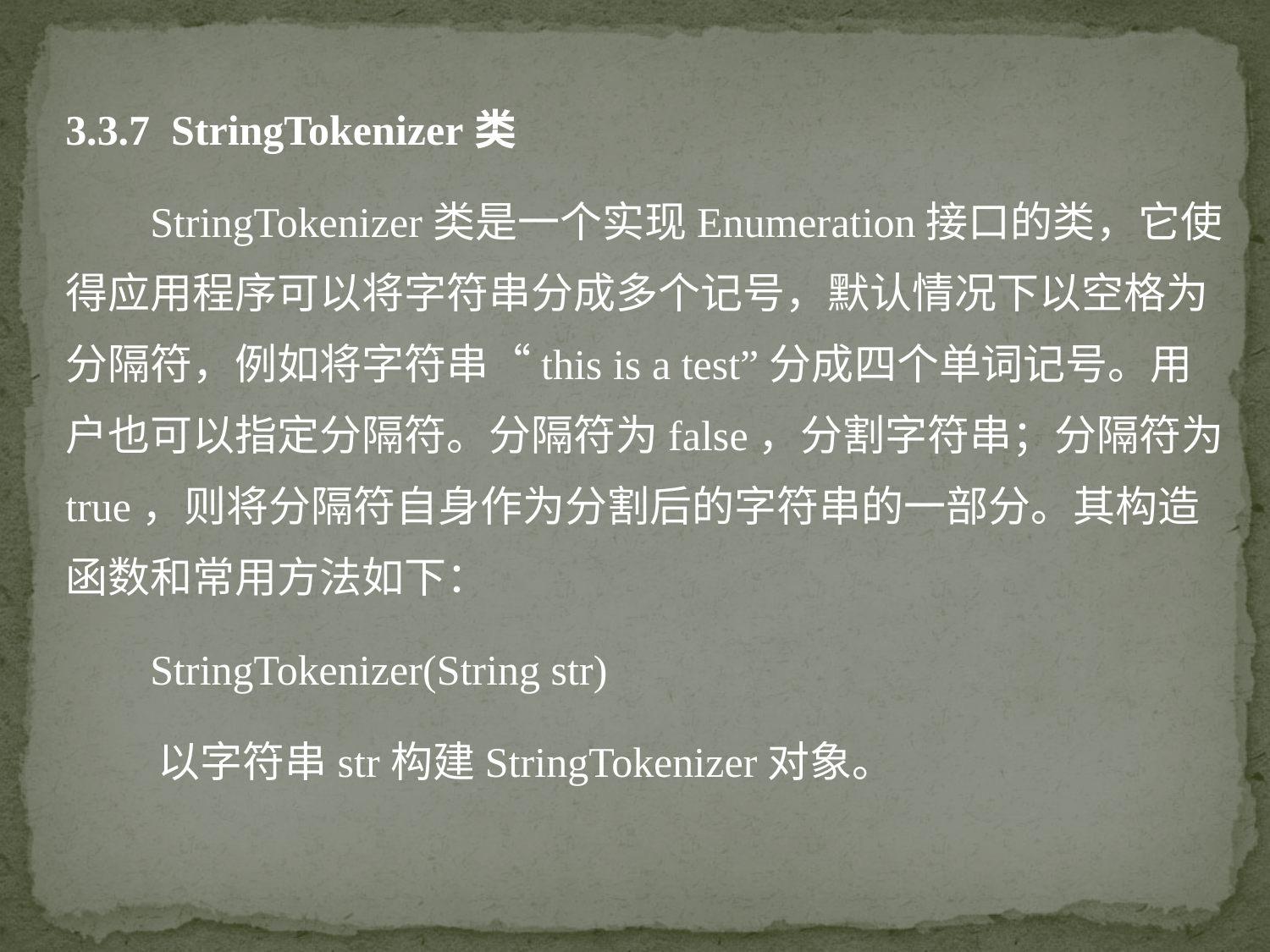

3.3.7  StringTokenizer类
        StringTokenizer类是一个实现Enumeration接口的类，它使得应用程序可以将字符串分成多个记号，默认情况下以空格为分隔符，例如将字符串“this is a test”分成四个单词记号。用户也可以指定分隔符。分隔符为false，分割字符串；分隔符为true，则将分隔符自身作为分割后的字符串的一部分。其构造函数和常用方法如下：
  StringTokenizer(String str)
  以字符串str构建StringTokenizer对象。